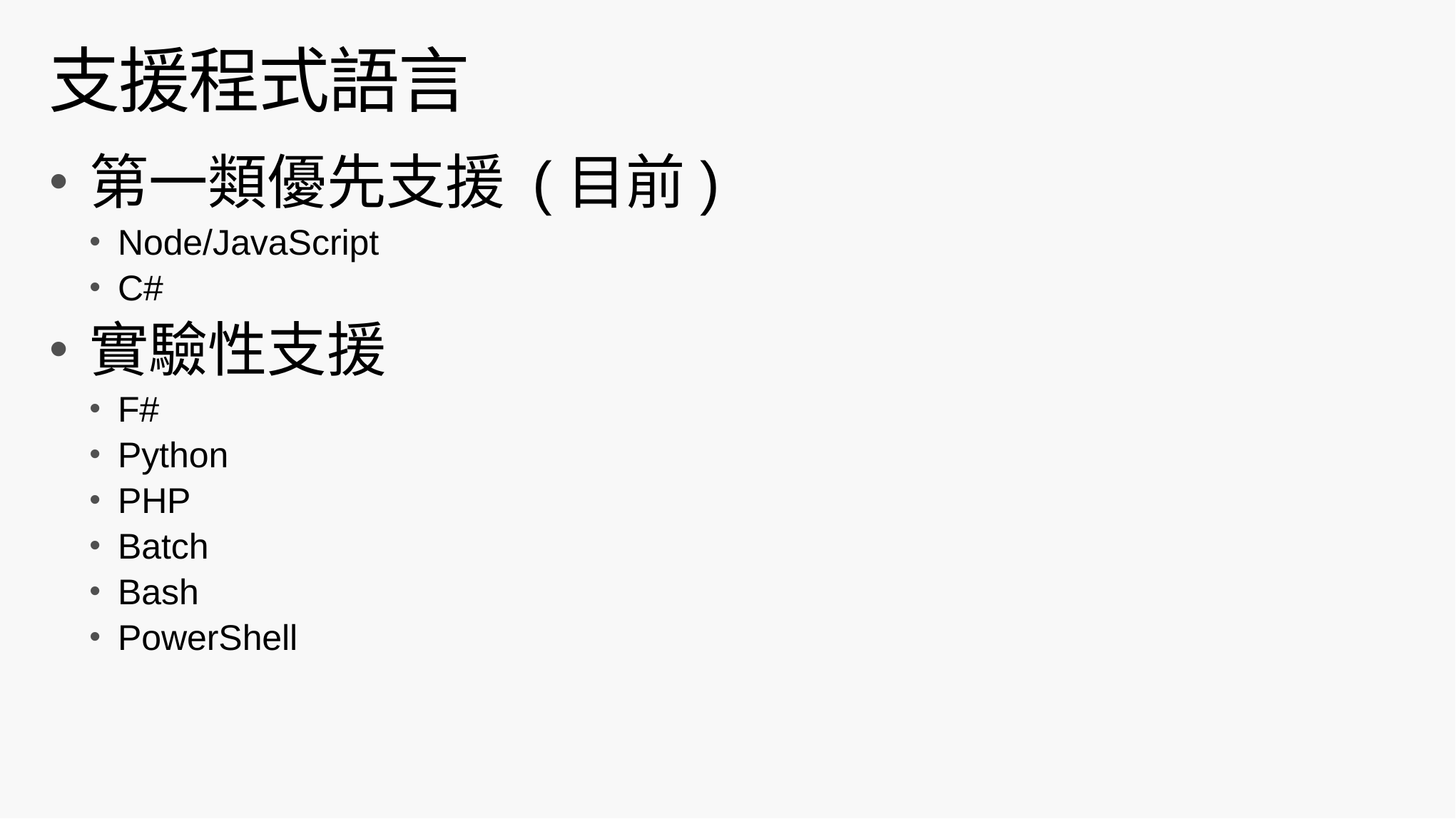

# 支援程式語言
第一類優先支援 (目前)
Node/JavaScript
C#
實驗性支援
F#
Python
PHP
Batch
Bash
PowerShell